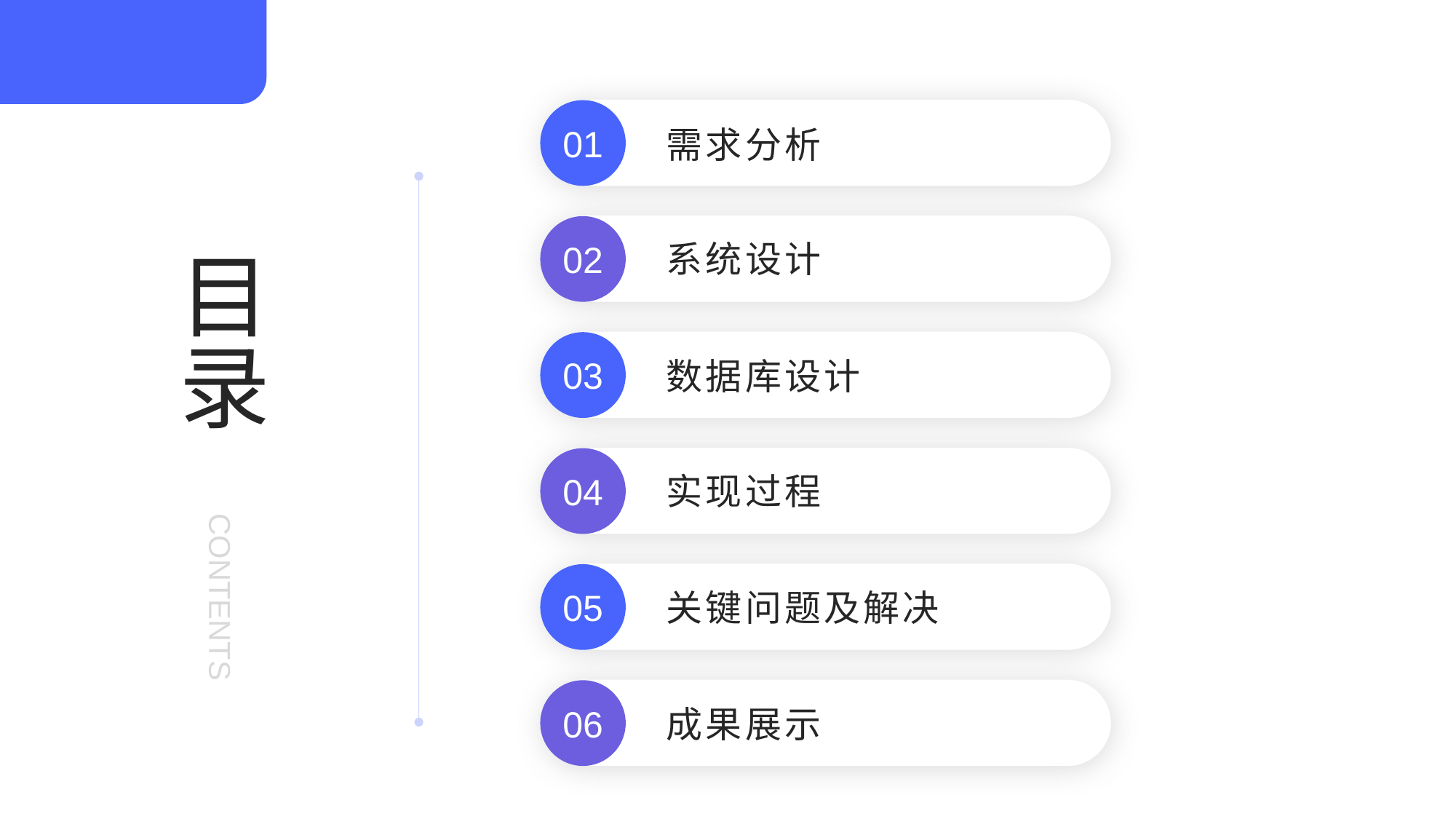

01
需求分析

目录
系统设计

02

03
数据库设计
实现过程

04
CONTENTS

05
关键问题及解决

06
成果展示